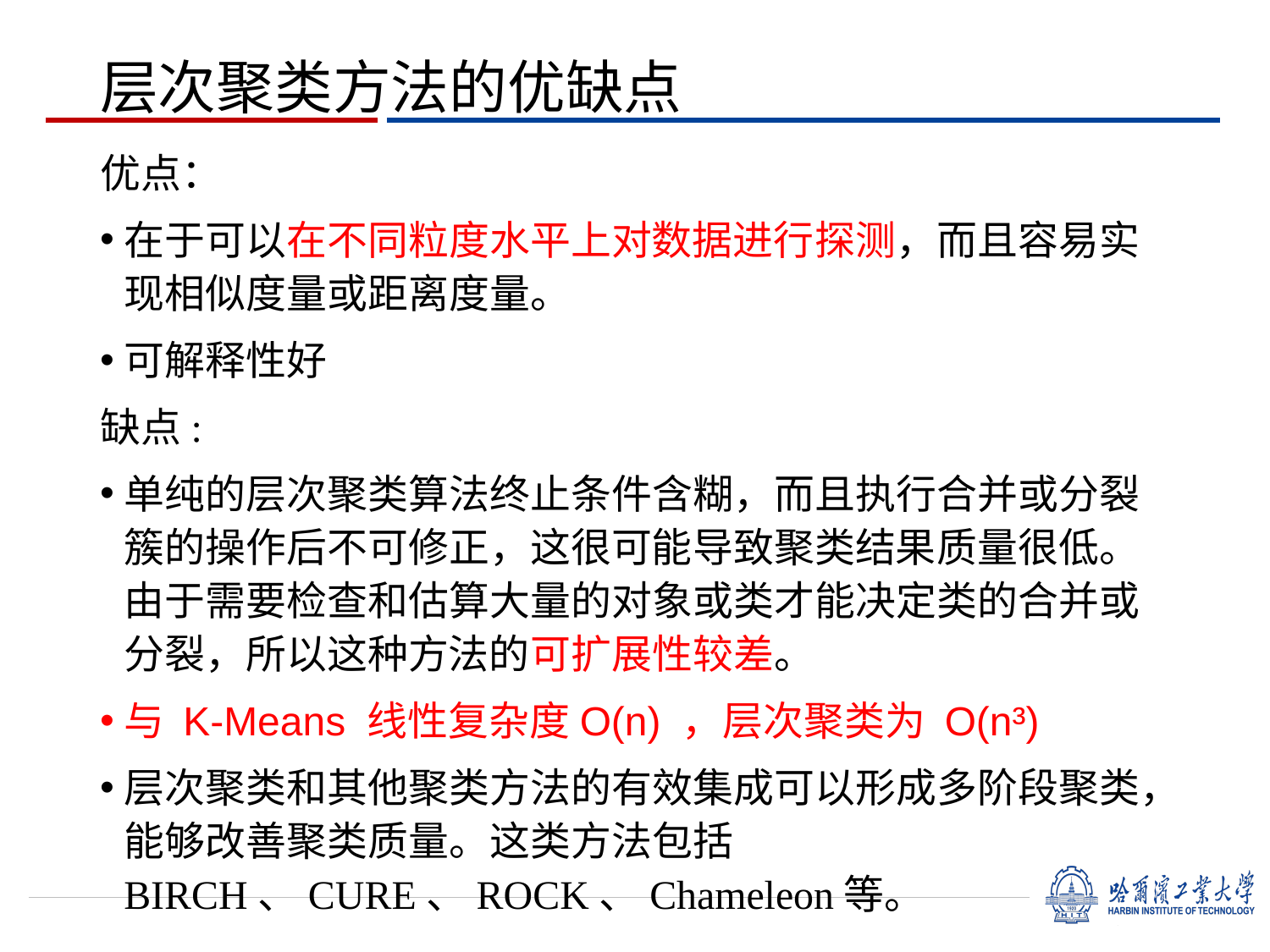

# 层次聚类方法的优缺点
优点：
在于可以在不同粒度水平上对数据进行探测，而且容易实现相似度量或距离度量。
可解释性好
缺点:
单纯的层次聚类算法终止条件含糊，而且执行合并或分裂簇的操作后不可修正，这很可能导致聚类结果质量很低。由于需要检查和估算大量的对象或类才能决定类的合并或分裂，所以这种方法的可扩展性较差。
与 K-Means 线性复杂度O(n) ，层次聚类为 O(n³)
层次聚类和其他聚类方法的有效集成可以形成多阶段聚类，能够改善聚类质量。这类方法包括BIRCH、CURE、ROCK、Chameleon等。